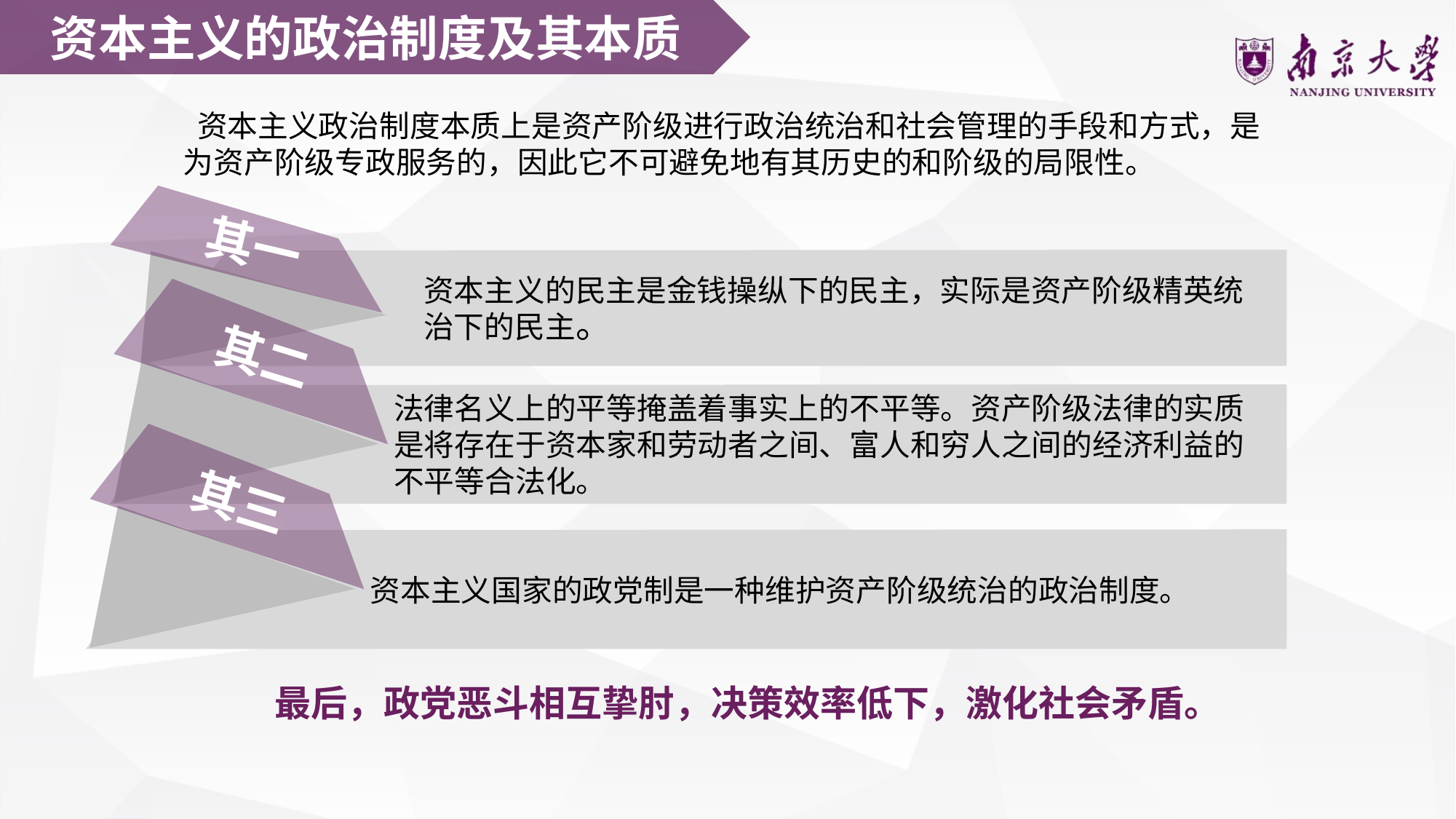

资本主义的政治制度及其本质

 资本主义政治制度本质上是资产阶级进行政治统治和社会管理的手段和方式，是为资产阶级专政服务的，因此它不可避免地有其历史的和阶级的局限性。
其一

资本主义的民主是金钱操纵下的民主，实际是资产阶级精英统治下的民主。
其二

法律名义上的平等掩盖着事实上的不平等。资产阶级法律的实质是将存在于资本家和劳动者之间、富人和穷人之间的经济利益的不平等合法化。
其三

资本主义国家的政党制是一种维护资产阶级统治的政治制度。

最后，政党恶斗相互挚肘，决策效率低下，激化社会矛盾。